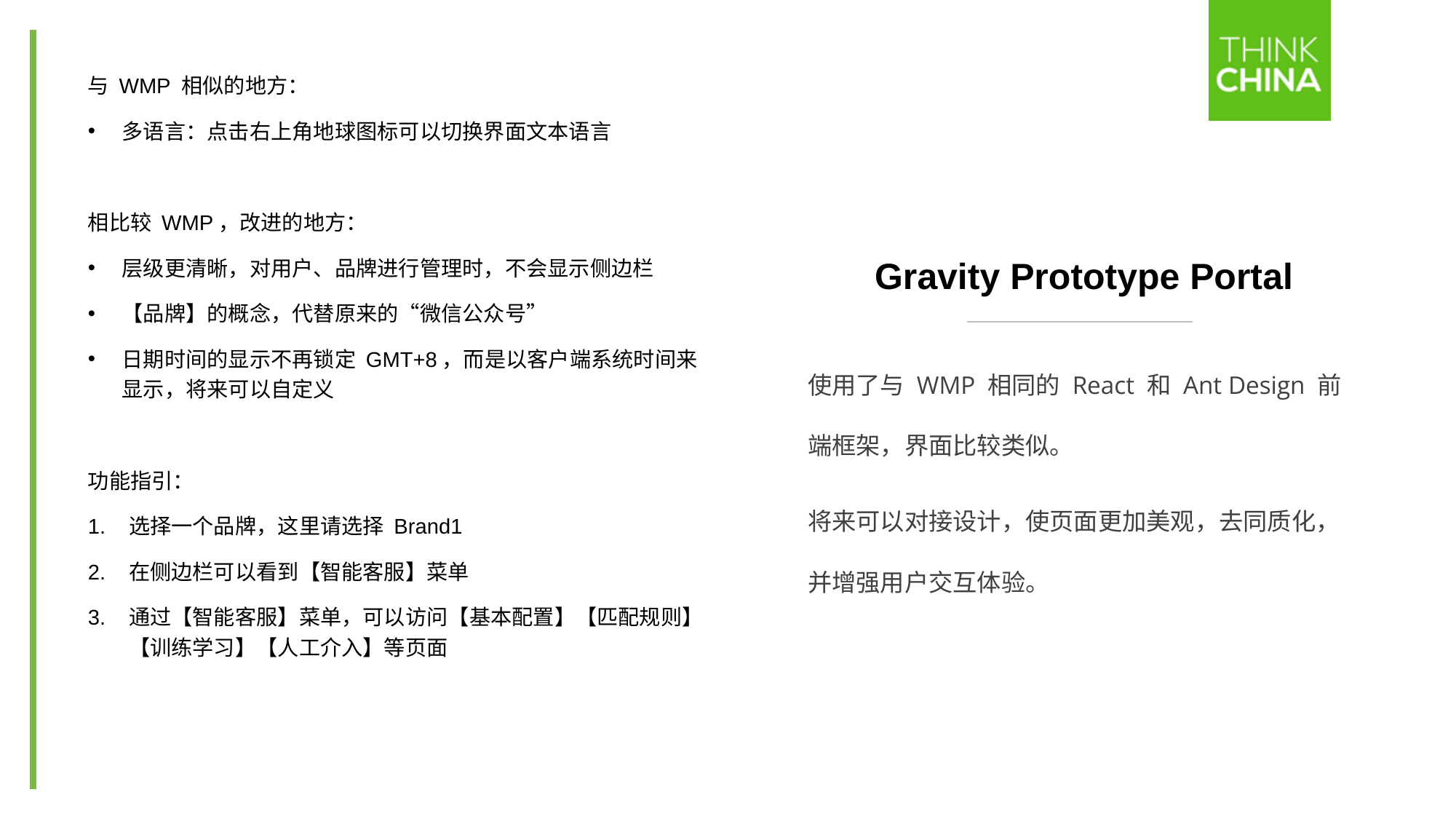

与 WMP 相似的地方：
多语言：点击右上角地球图标可以切换界面文本语言

相比较 WMP，改进的地方：
层级更清晰，对用户、品牌进行管理时，不会显示侧边栏
【品牌】的概念，代替原来的“微信公众号”
日期时间的显示不再锁定 GMT+8，而是以客户端系统时间来显示，将来可以自定义

功能指引：
选择一个品牌，这里请选择 Brand1
在侧边栏可以看到【智能客服】菜单
通过【智能客服】菜单，可以访问【基本配置】【匹配规则】【训练学习】【人工介入】等页面
# Gravity Prototype Portal
使用了与 WMP 相同的 React 和 Ant Design 前端框架，界面比较类似。
将来可以对接设计，使页面更加美观，去同质化，并增强用户交互体验。